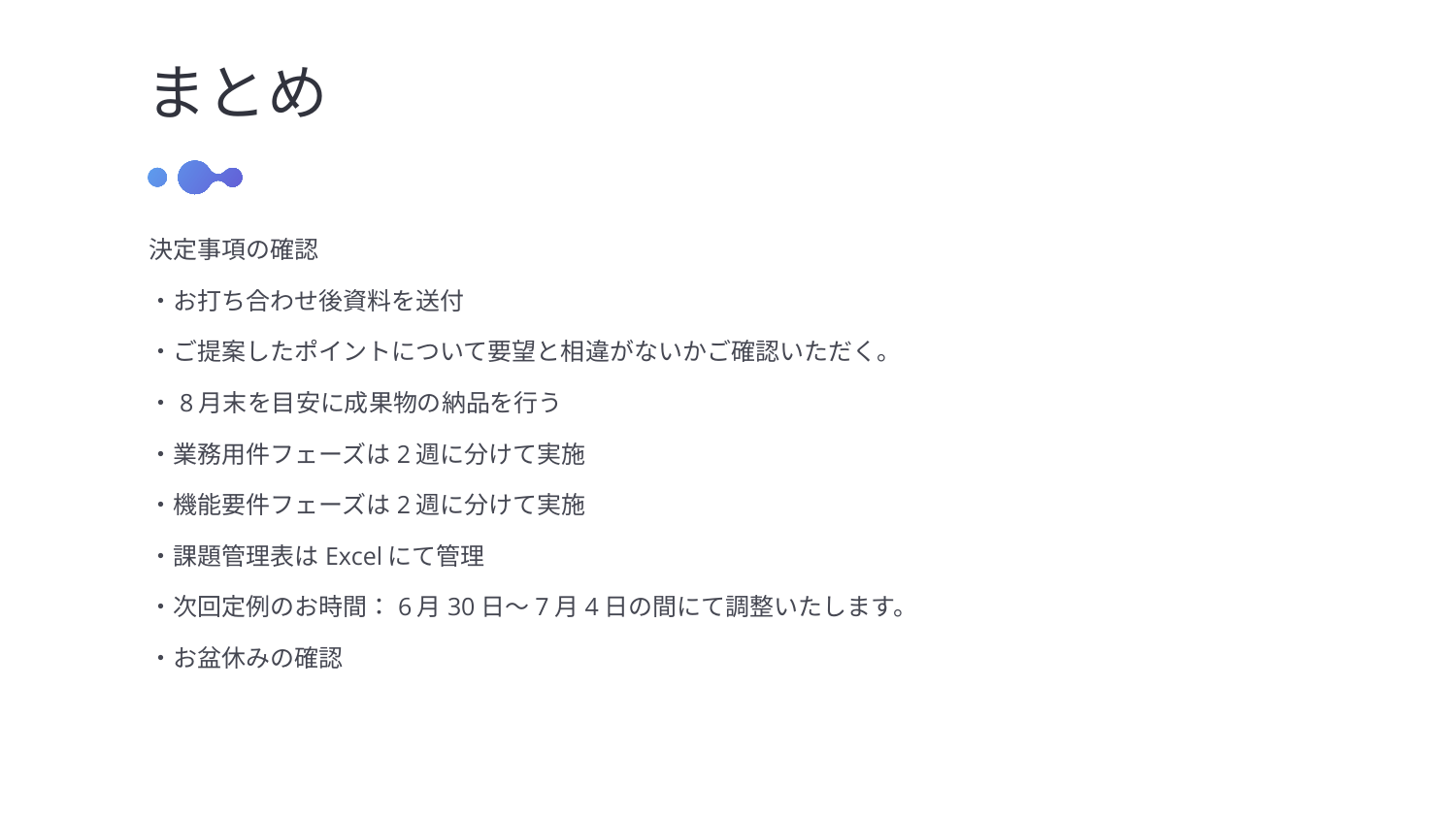

まとめ

決定事項の確認
・お打ち合わせ後資料を送付
・ご提案したポイントについて要望と相違がないかご確認いただく。
・8月末を目安に成果物の納品を行う
・業務用件フェーズは2週に分けて実施
・機能要件フェーズは2週に分けて実施
・課題管理表はExcelにて管理
・次回定例のお時間：6月30日～7月4日の間にて調整いたします。
・お盆休みの確認